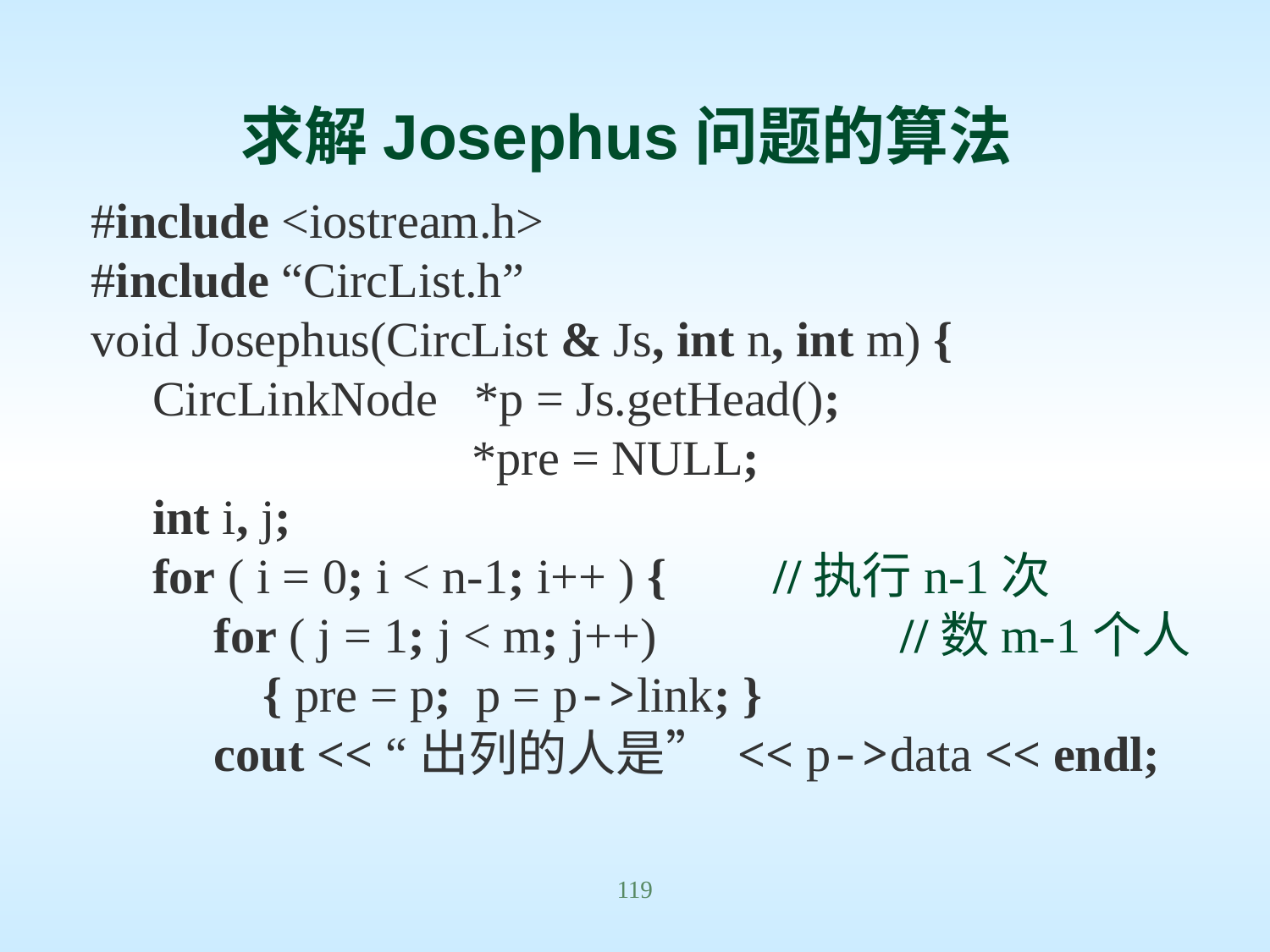

# 求解Josephus问题的算法
#include <iostream.h>
#include “CircList.h”
void Josephus(CircList & Js, int n, int m) {
     CircLinkNode   *p = Js.getHead();
                               *pre = NULL;
     int i, j;
     for ( i = 0; i < n-1; i++ ) {     	//执行n-1次
          for ( j = 1; j < m; j++) 		//数m-1个人
              { pre = p;  p = p->link; }
          cout << “出列的人是” << p->data << endl;
119